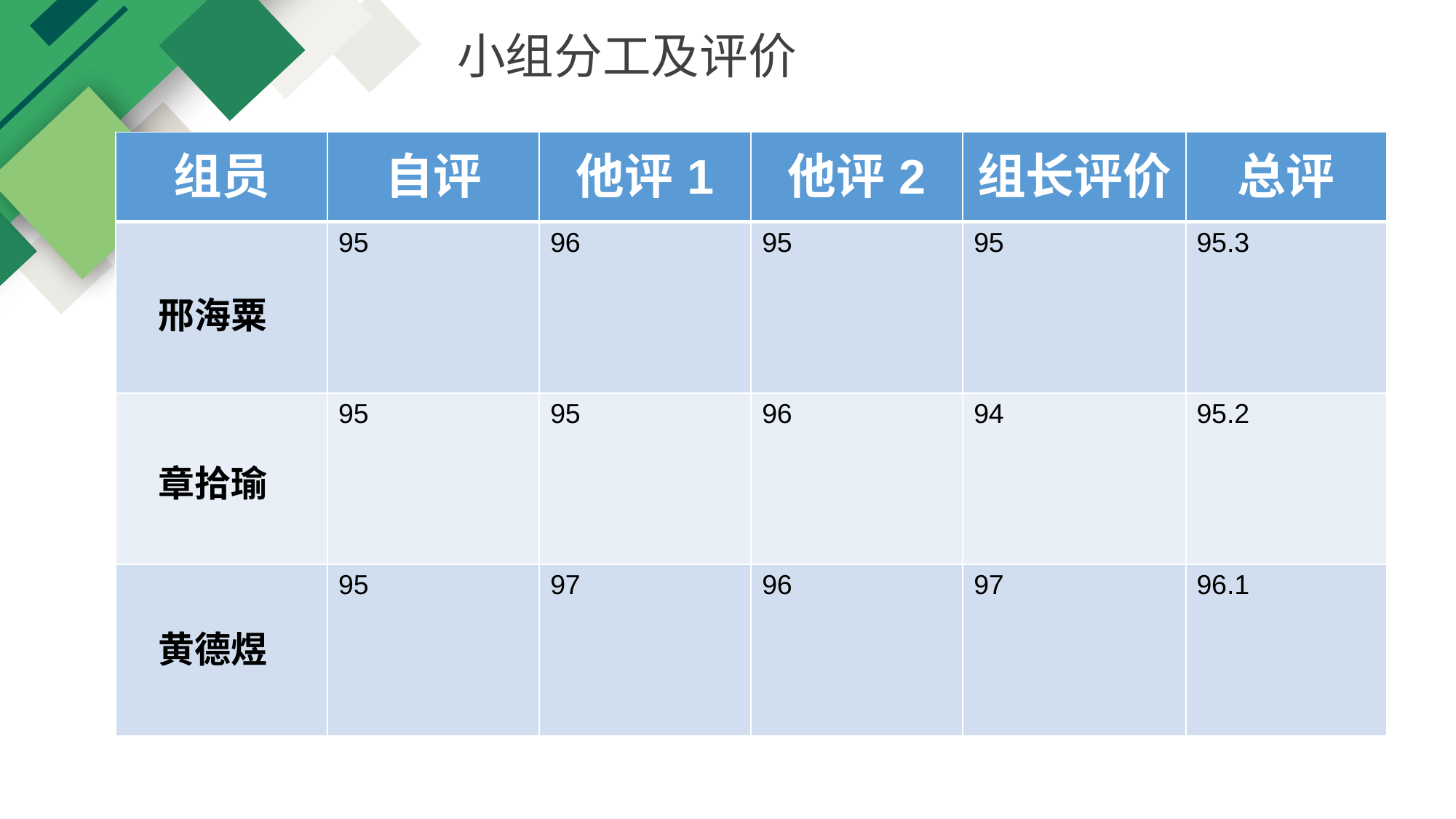

小组分工及评价
| 组员 | 自评 | 他评1 | 他评2 | 组长评价 | 总评 |
| --- | --- | --- | --- | --- | --- |
|  | 95 | 96 | 95 | 95 | 95.3 |
|  | 95 | 95 | 96 | 94 | 95.2 |
|  | 95 | 97 | 96 | 97 | 96.1 |
邢海粟
章拾瑜
黄德煜